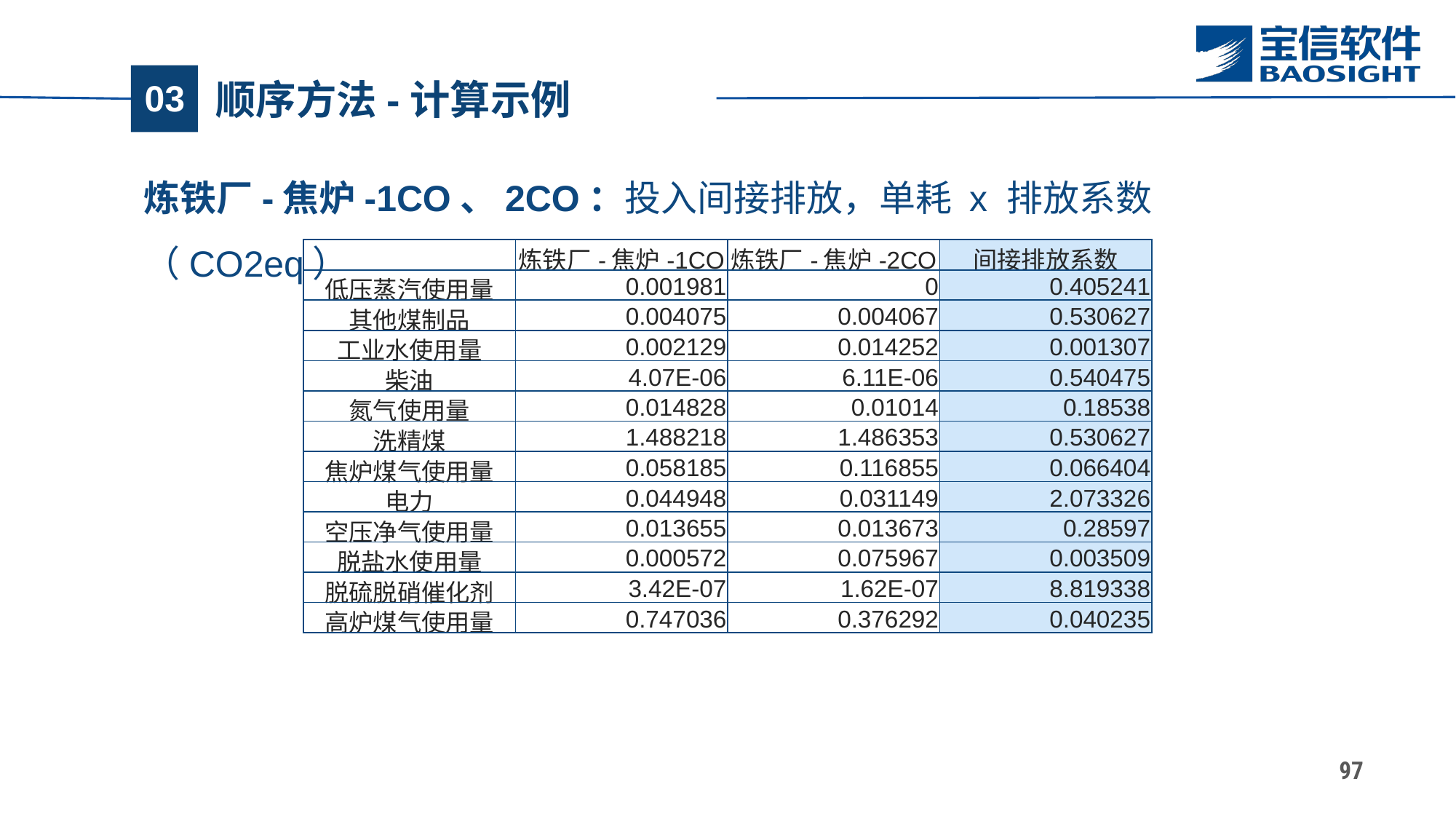

# 顺序方法-计算示例
03
炼铁厂-焦炉-1CO、2CO：投入间接排放，单耗 x 排放系数（CO2eq）
|  | 炼铁厂-焦炉-1CO | 炼铁厂-焦炉-2CO | 间接排放系数 |
| --- | --- | --- | --- |
| 低压蒸汽使用量 | 0.001981 | 0 | 0.405241 |
| 其他煤制品 | 0.004075 | 0.004067 | 0.530627 |
| 工业水使用量 | 0.002129 | 0.014252 | 0.001307 |
| 柴油 | 4.07E-06 | 6.11E-06 | 0.540475 |
| 氮气使用量 | 0.014828 | 0.01014 | 0.18538 |
| 洗精煤 | 1.488218 | 1.486353 | 0.530627 |
| 焦炉煤气使用量 | 0.058185 | 0.116855 | 0.066404 |
| 电力 | 0.044948 | 0.031149 | 2.073326 |
| 空压净气使用量 | 0.013655 | 0.013673 | 0.28597 |
| 脱盐水使用量 | 0.000572 | 0.075967 | 0.003509 |
| 脱硫脱硝催化剂 | 3.42E-07 | 1.62E-07 | 8.819338 |
| 高炉煤气使用量 | 0.747036 | 0.376292 | 0.040235 |